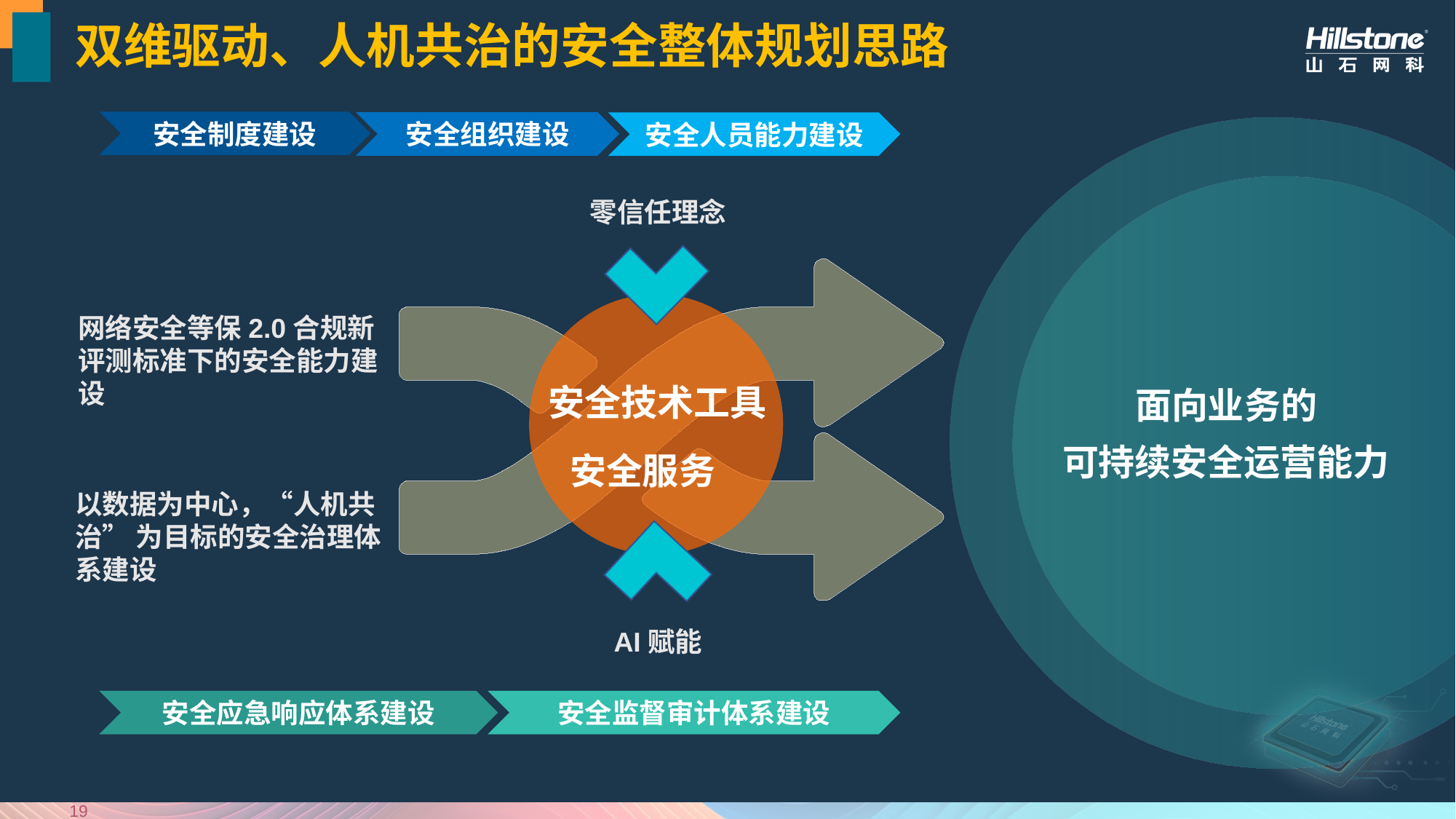

# 双维驱动、人机共治的安全整体规划思路
安全制度建设
安全组织建设
安全人员能力建设

零信任理念

安全技术工具
安全服务
网络安全等保2.0合规新评测标准下的安全能力建设
面向业务的
可持续安全运营能力
以数据为中心，“人机共治” 为目标的安全治理体系建设

AI赋能
安全应急响应体系建设
安全监督审计体系建设